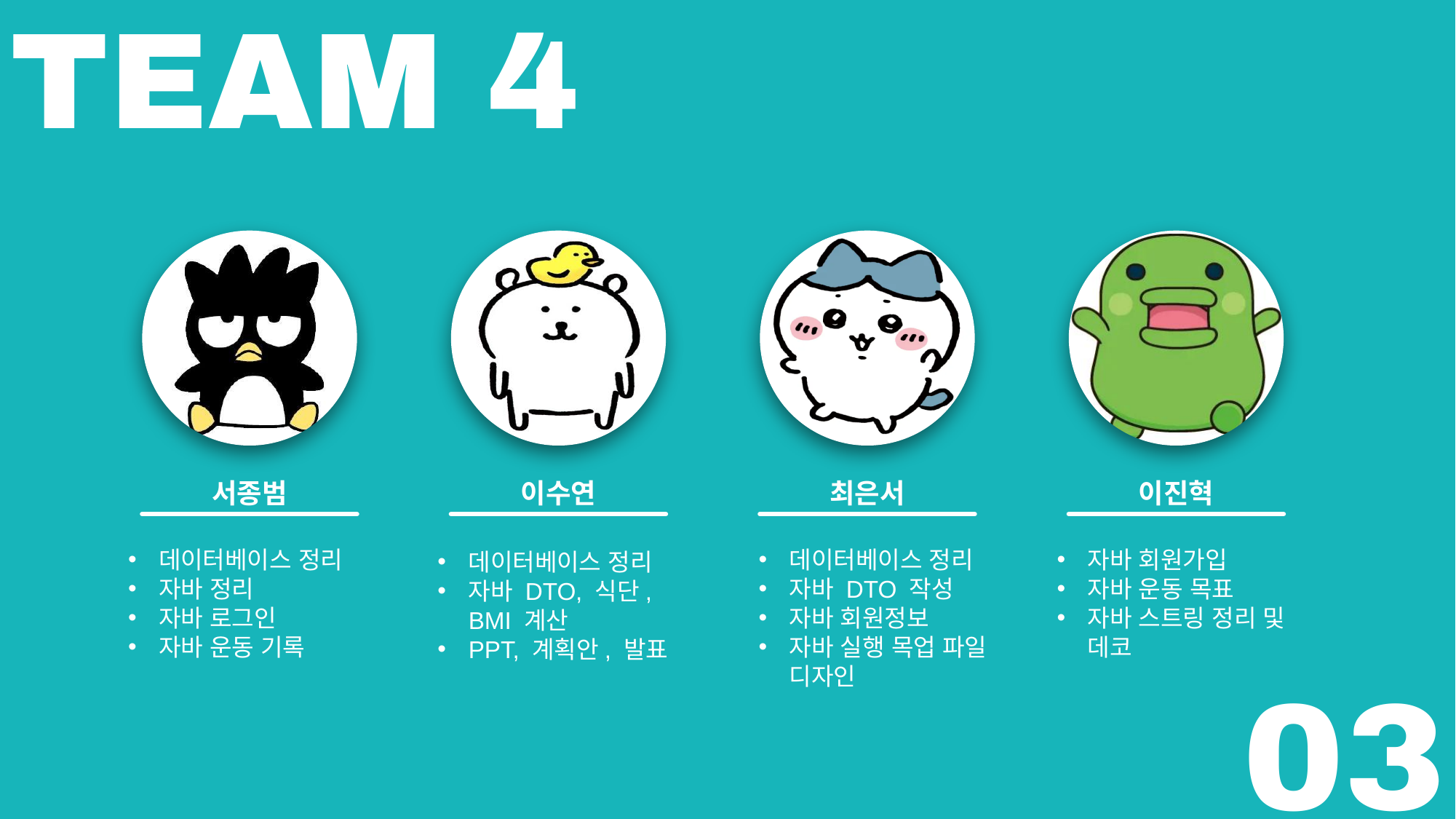

TEAM 4

서종범
이수연
최은서
이진혁
데이터베이스 정리
자바 정리
자바 로그인
자바 운동 기록
데이터베이스 정리
자바 DTO 작성
자바 회원정보
자바 실행 목업 파일 디자인
자바 회원가입
자바 운동 목표
자바 스트링 정리 및 데코
데이터베이스 정리
자바 DTO, 식단, BMI 계산
PPT, 계획안, 발표
03